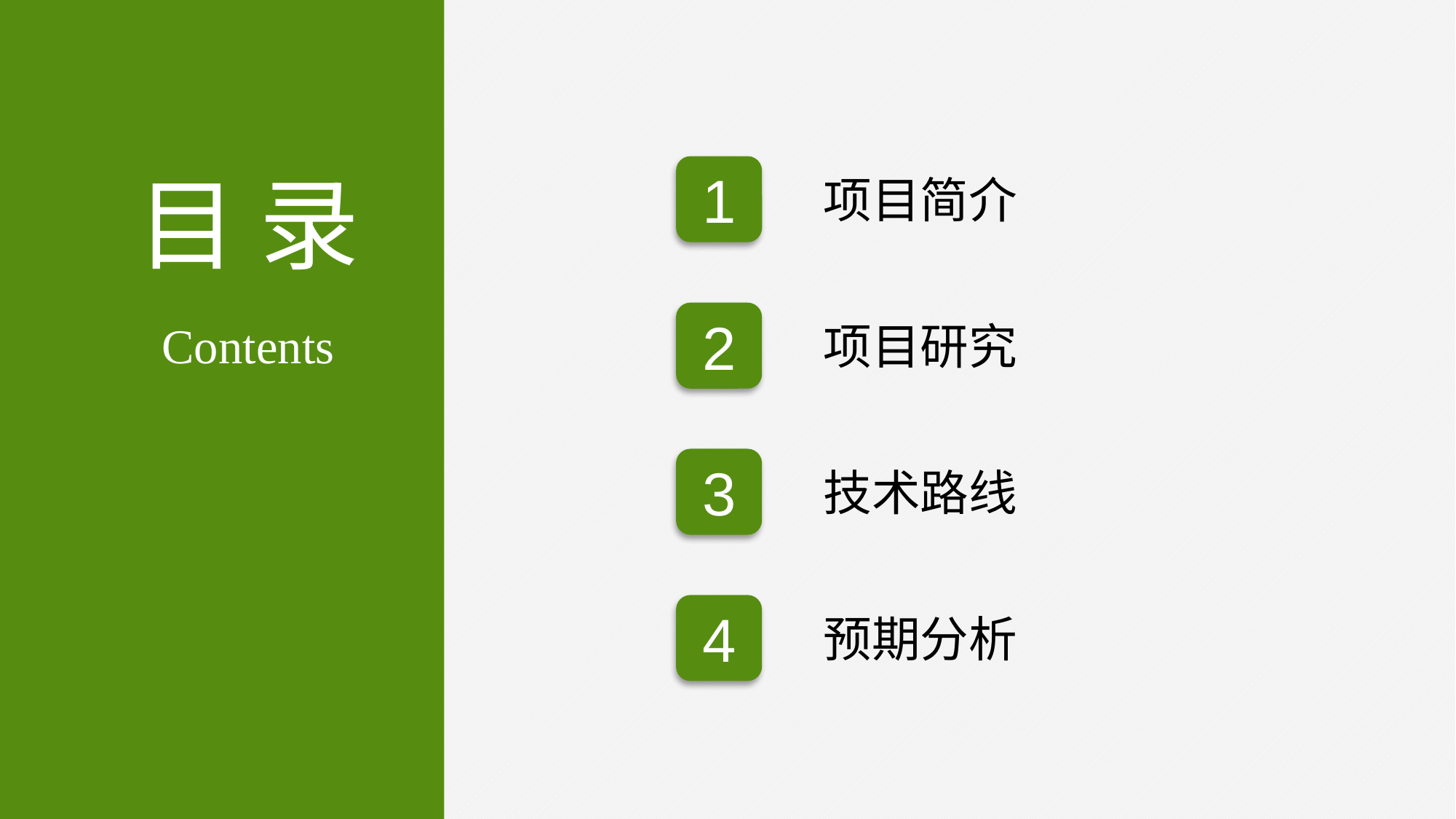

1
目 录
项目简介
2
Contents
项目研究
3
技术路线
4
预期分析